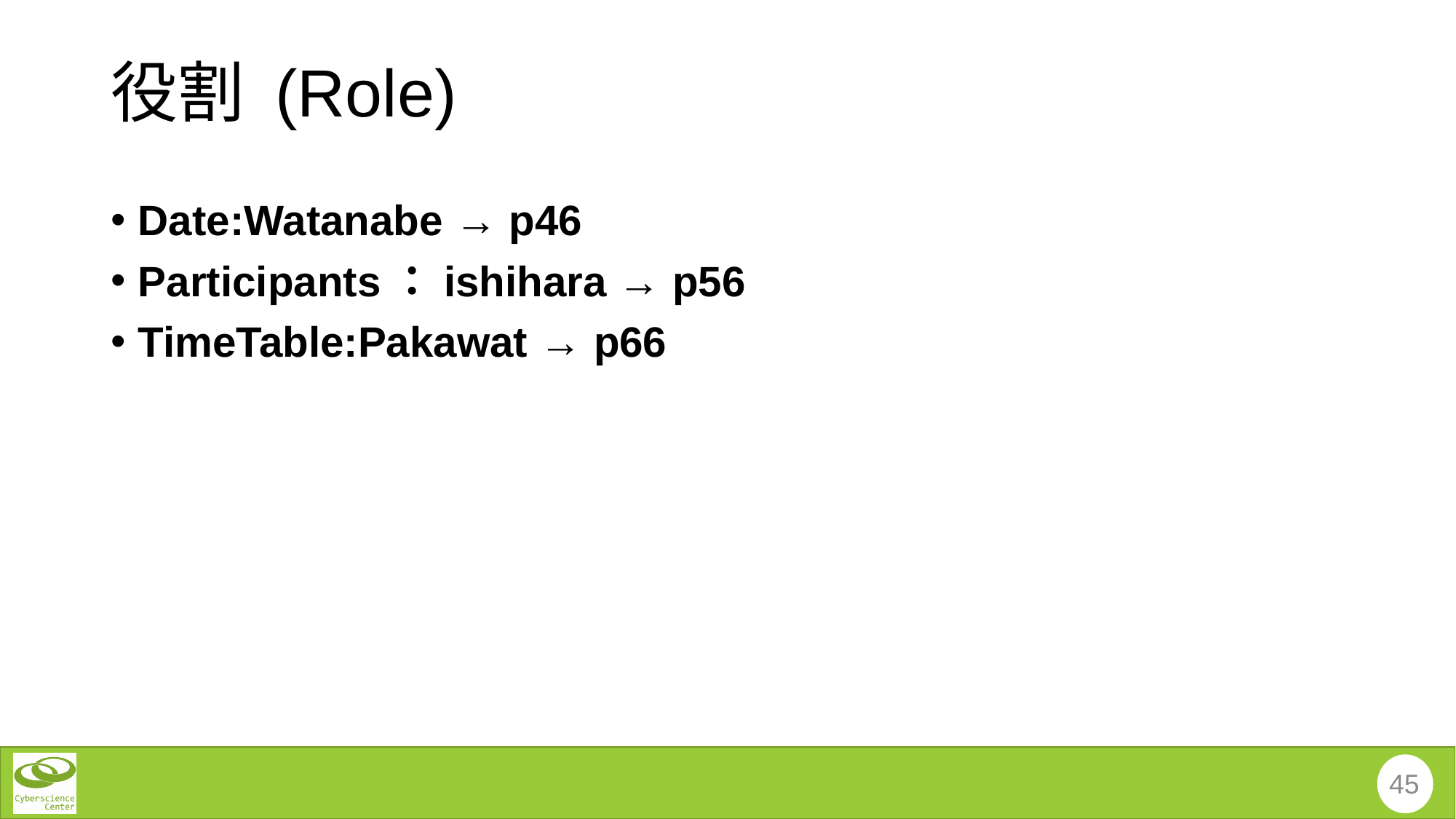

# 役割 (Role)

Date:Watanabe → p46
Participants：ishihara → p56
TimeTable:Pakawat → p66

45